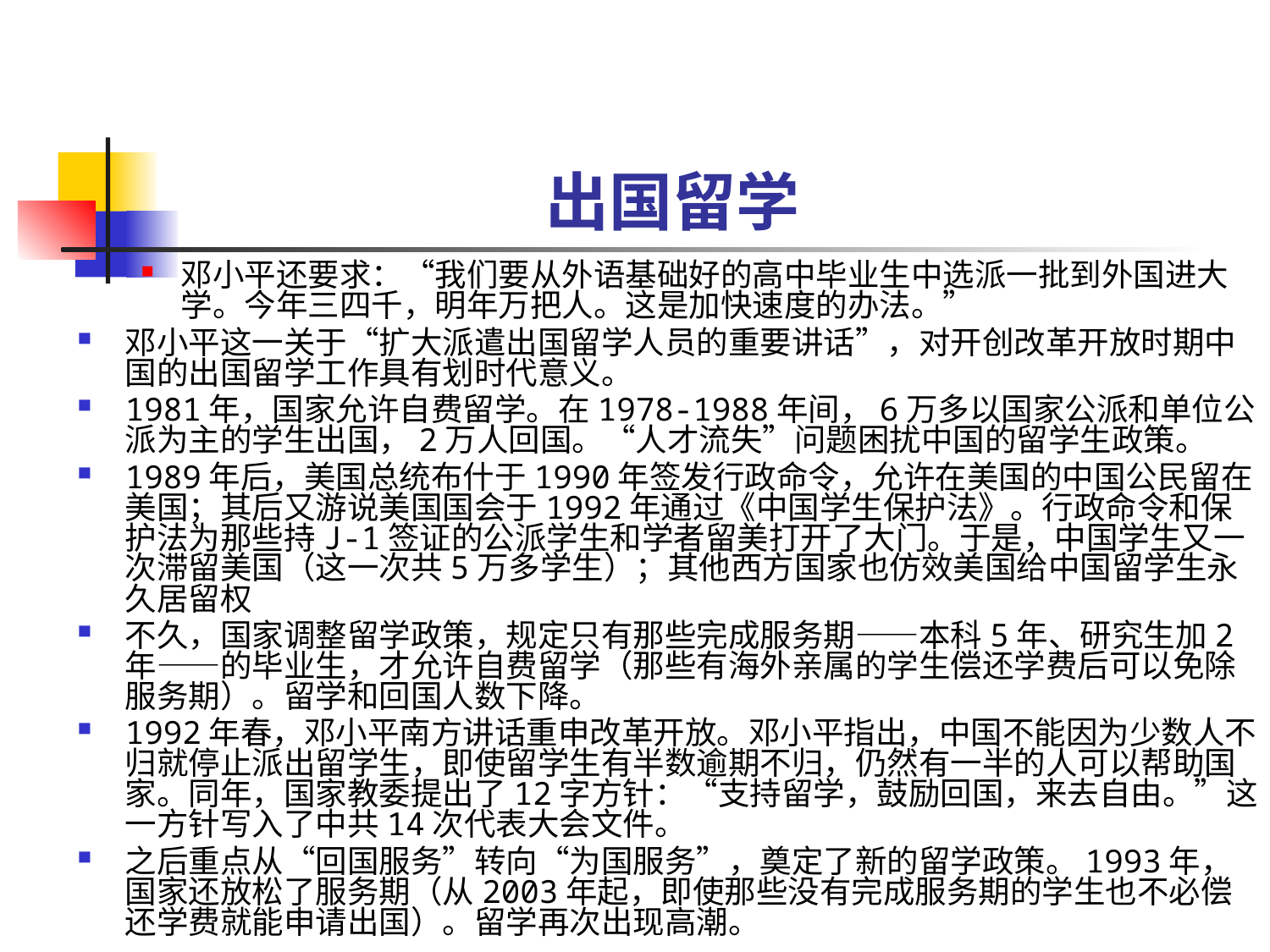

# 出国留学
邓小平还要求：“我们要从外语基础好的高中毕业生中选派一批到外国进大学。今年三四千，明年万把人。这是加快速度的办法。”
邓小平这一关于“扩大派遣出国留学人员的重要讲话”，对开创改革开放时期中国的出国留学工作具有划时代意义。
1981年，国家允许自费留学。在1978-1988年间，6万多以国家公派和单位公派为主的学生出国，2万人回国。“人才流失”问题困扰中国的留学生政策。
1989年后，美国总统布什于1990年签发行政命令，允许在美国的中国公民留在美国；其后又游说美国国会于1992年通过《中国学生保护法》。行政命令和保护法为那些持J-1签证的公派学生和学者留美打开了大门。于是，中国学生又一次滞留美国（这一次共5万多学生）；其他西方国家也仿效美国给中国留学生永久居留权
不久，国家调整留学政策，规定只有那些完成服务期——本科5年、研究生加2年——的毕业生，才允许自费留学（那些有海外亲属的学生偿还学费后可以免除服务期）。留学和回国人数下降。
1992年春，邓小平南方讲话重申改革开放。邓小平指出，中国不能因为少数人不归就停止派出留学生，即使留学生有半数逾期不归，仍然有一半的人可以帮助国家。同年，国家教委提出了12字方针：“支持留学，鼓励回国，来去自由。”这一方针写入了中共14次代表大会文件。
之后重点从“回国服务”转向“为国服务”，奠定了新的留学政策。1993年，国家还放松了服务期（从2003年起，即使那些没有完成服务期的学生也不必偿还学费就能申请出国）。留学再次出现高潮。